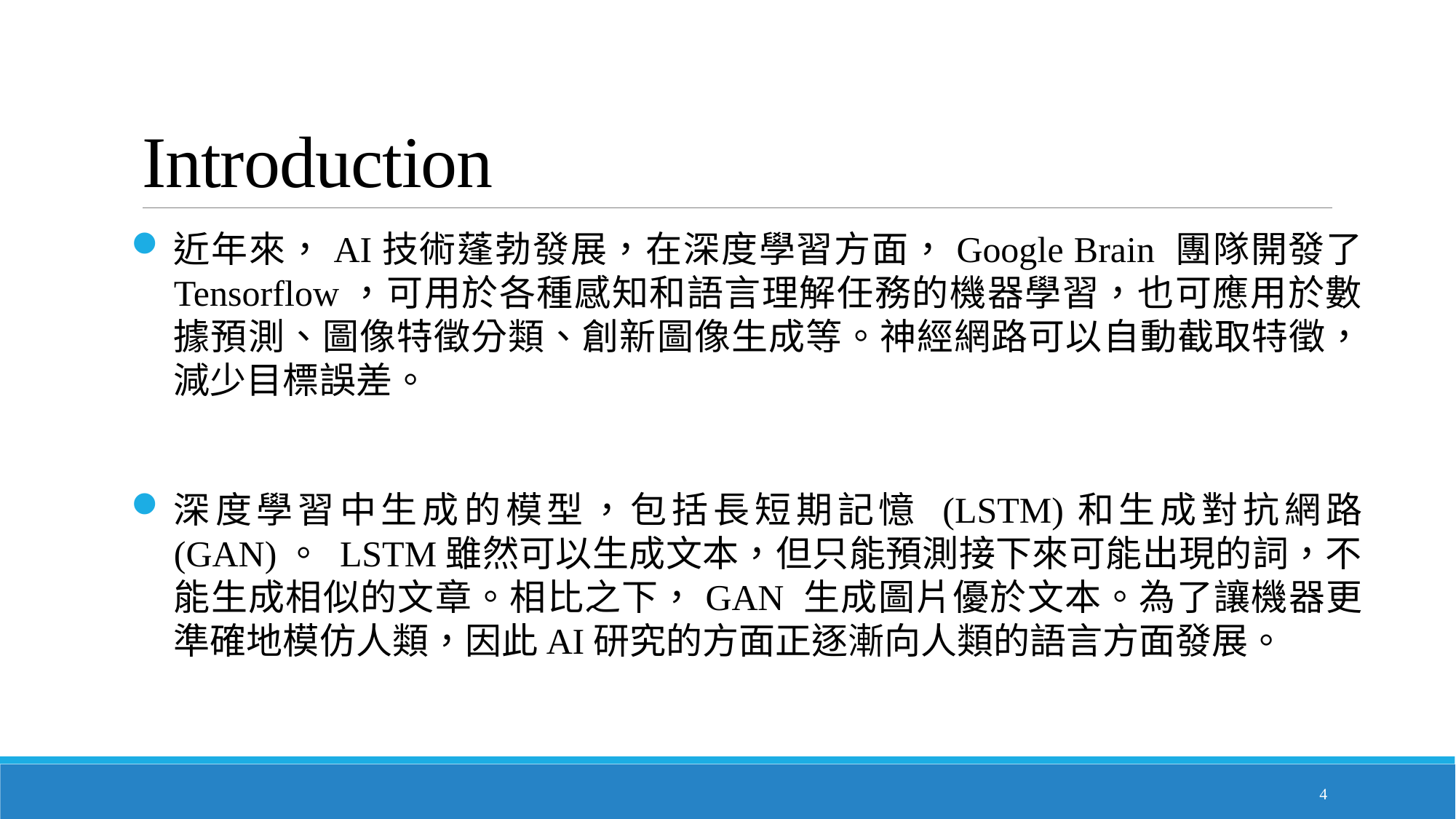

# Introduction
近年來，AI技術蓬勃發展，在深度學習方面，Google Brain 團隊開發了 Tensorflow，可用於各種感知和語言理解任務的機器學習，也可應用於數據預測、圖像特徵分類、創新圖像生成等。神經網路可以自動截取特徵，減少目標誤差。

深度學習中生成的模型，包括長短期記憶 (LSTM)和生成對抗網路 (GAN)。 LSTM雖然可以生成文本，但只能預測接下來可能出現的詞，不能生成相似的文章。相比之下，GAN 生成圖片優於文本。為了讓機器更準確地模仿人類，因此AI研究的方面正逐漸向人類的語言方面發展。
4